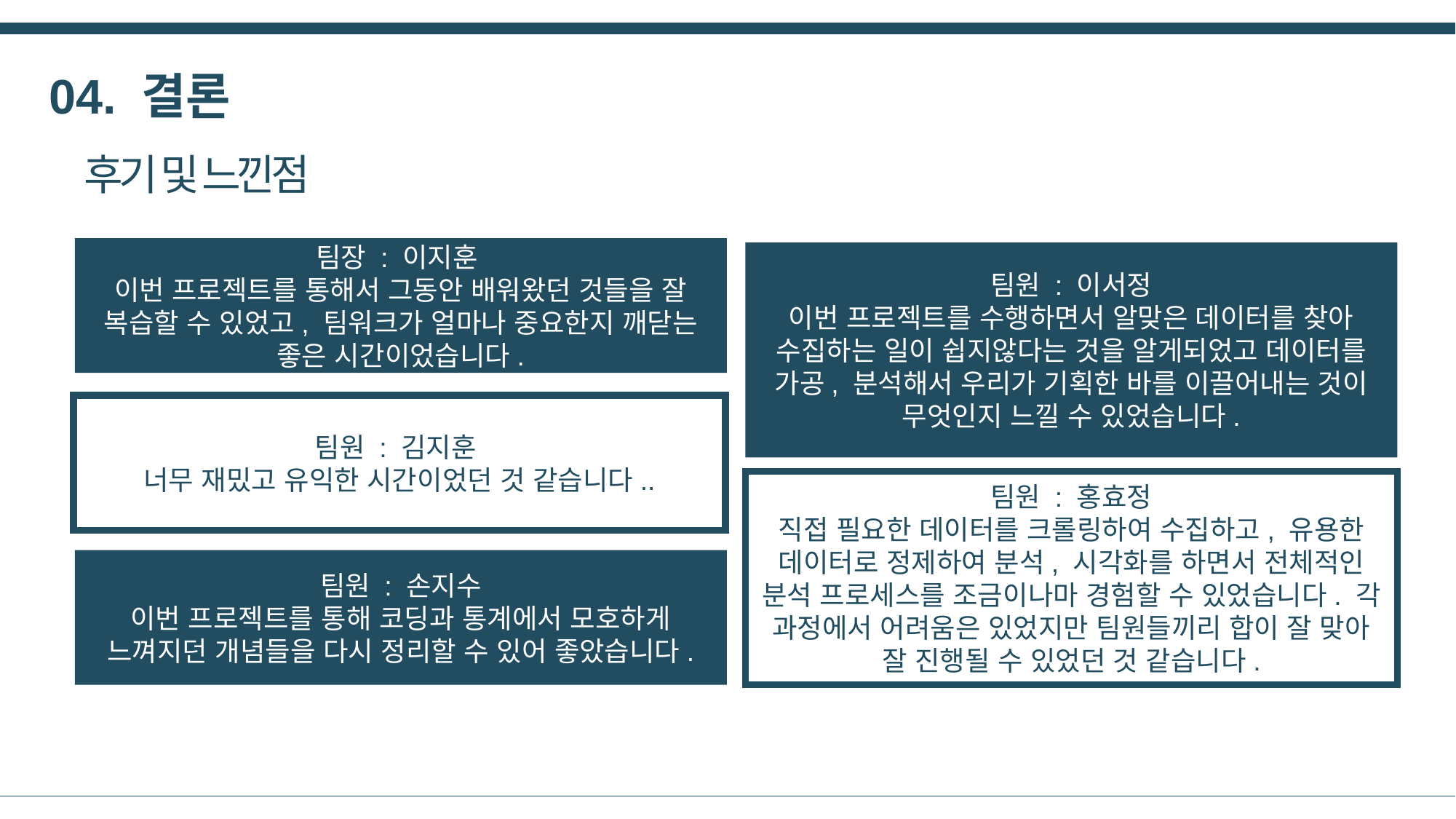

04. 결론
후기 및 느낀점
팀장 : 이지훈
이번 프로젝트를 통해서 그동안 배워왔던 것들을 잘 복습할 수 있었고, 팀워크가 얼마나 중요한지 깨닫는 좋은 시간이었습니다.
팀원 : 이서정
이번 프로젝트를 수행하면서 알맞은 데이터를 찾아 수집하는 일이 쉽지않다는 것을 알게되었고 데이터를 가공, 분석해서 우리가 기획한 바를 이끌어내는 것이 무엇인지 느낄 수 있었습니다.
팀원 : 김지훈
너무 재밌고 유익한 시간이었던 것 같습니다..
팀원 : 홍효정
직접 필요한 데이터를 크롤링하여 수집하고, 유용한 데이터로 정제하여 분석, 시각화를 하면서 전체적인 분석 프로세스를 조금이나마 경험할 수 있었습니다. 각 과정에서 어려움은 있었지만 팀원들끼리 합이 잘 맞아 잘 진행될 수 있었던 것 같습니다.
팀원 : 손지수
이번 프로젝트를 통해 코딩과 통계에서 모호하게 느껴지던 개념들을 다시 정리할 수 있어 좋았습니다.